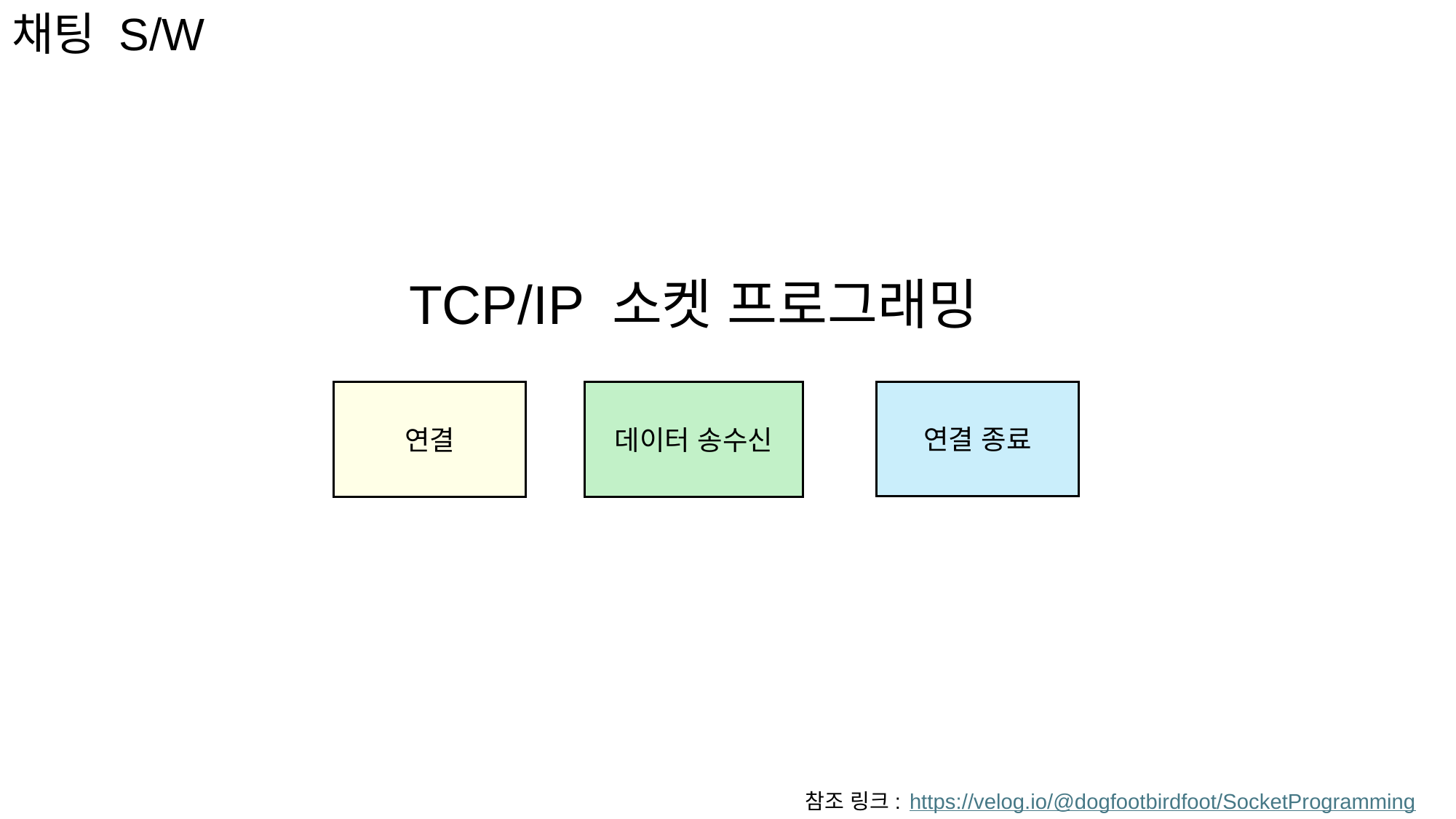

채팅 S/W
TCP/IP 소켓 프로그래밍
연결
데이터 송수신
연결 종료
참조 링크:
https://velog.io/@dogfootbirdfoot/SocketProgramming